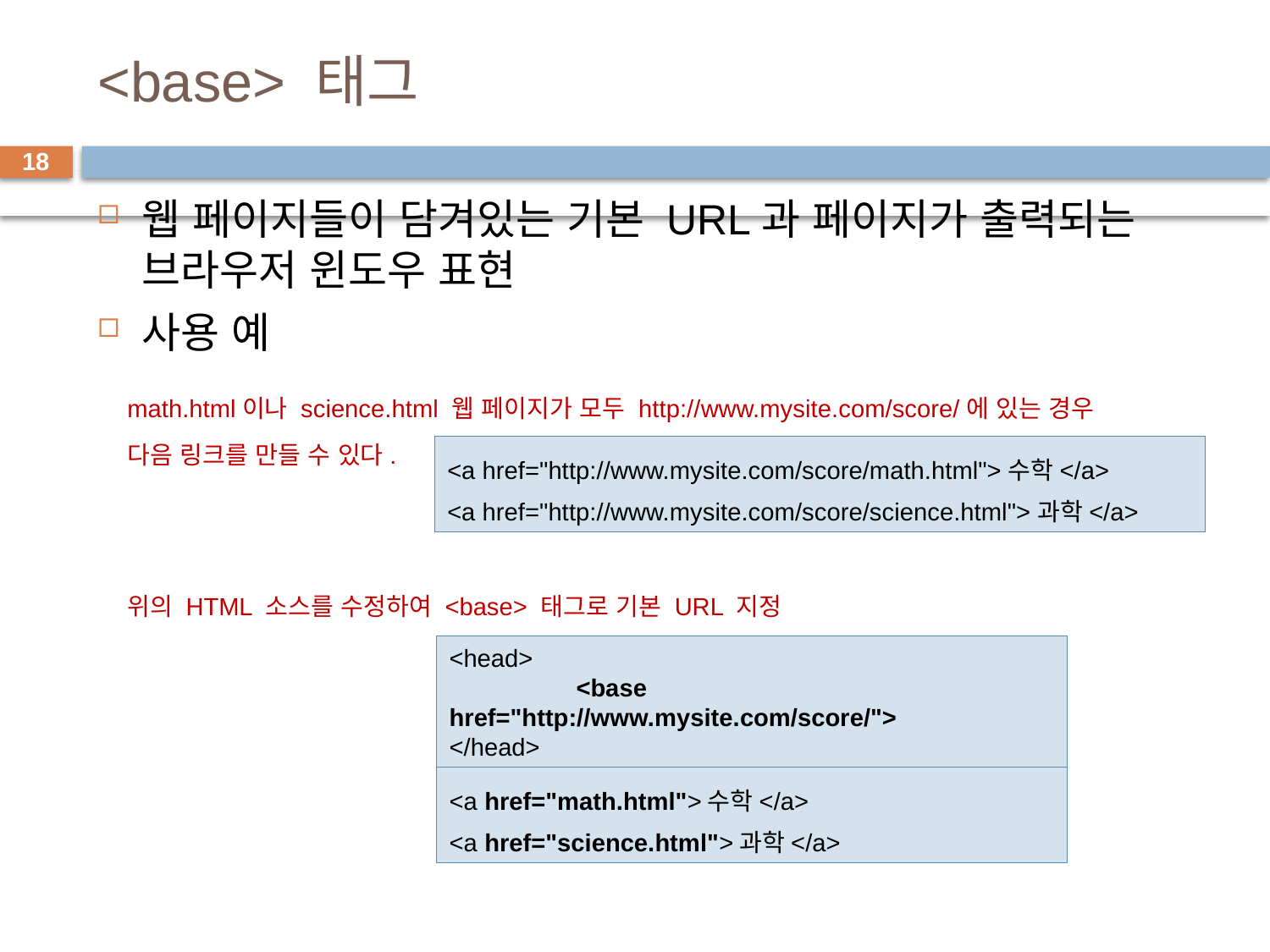

# <base> 태그
18
웹 페이지들이 담겨있는 기본 URL과 페이지가 출력되는 브라우저 윈도우 표현
사용 예
math.html이나 science.html 웹 페이지가 모두 http://www.mysite.com/score/에 있는 경우
다음 링크를 만들 수 있다.
<a href="http://www.mysite.com/score/math.html">수학</a>
<a href="http://www.mysite.com/score/science.html">과학</a>
위의 HTML 소스를 수정하여 <base> 태그로 기본 URL 지정
<head>
	<base href="http://www.mysite.com/score/">
</head>
<a href="math.html">수학</a>
<a href="science.html">과학</a>